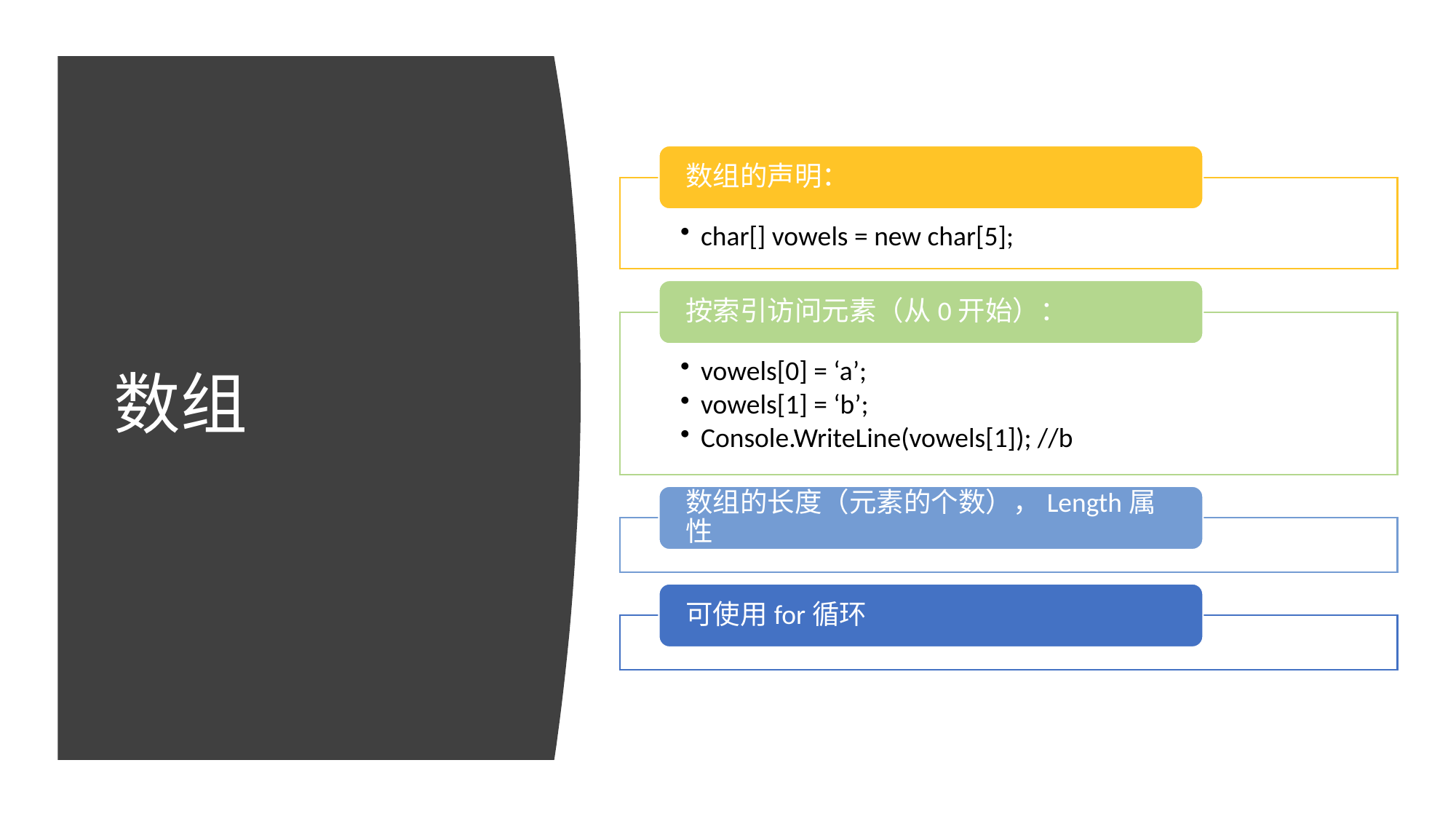

char[] vowels = new char[5];
数组的声明：
vowels[0] = ‘a’;
vowels[1] = ‘b’;
Console.WriteLine(vowels[1]); //b
按索引访问元素（从0开始）：
数组的长度（元素的个数），Length属性
可使用for循环

# 数组